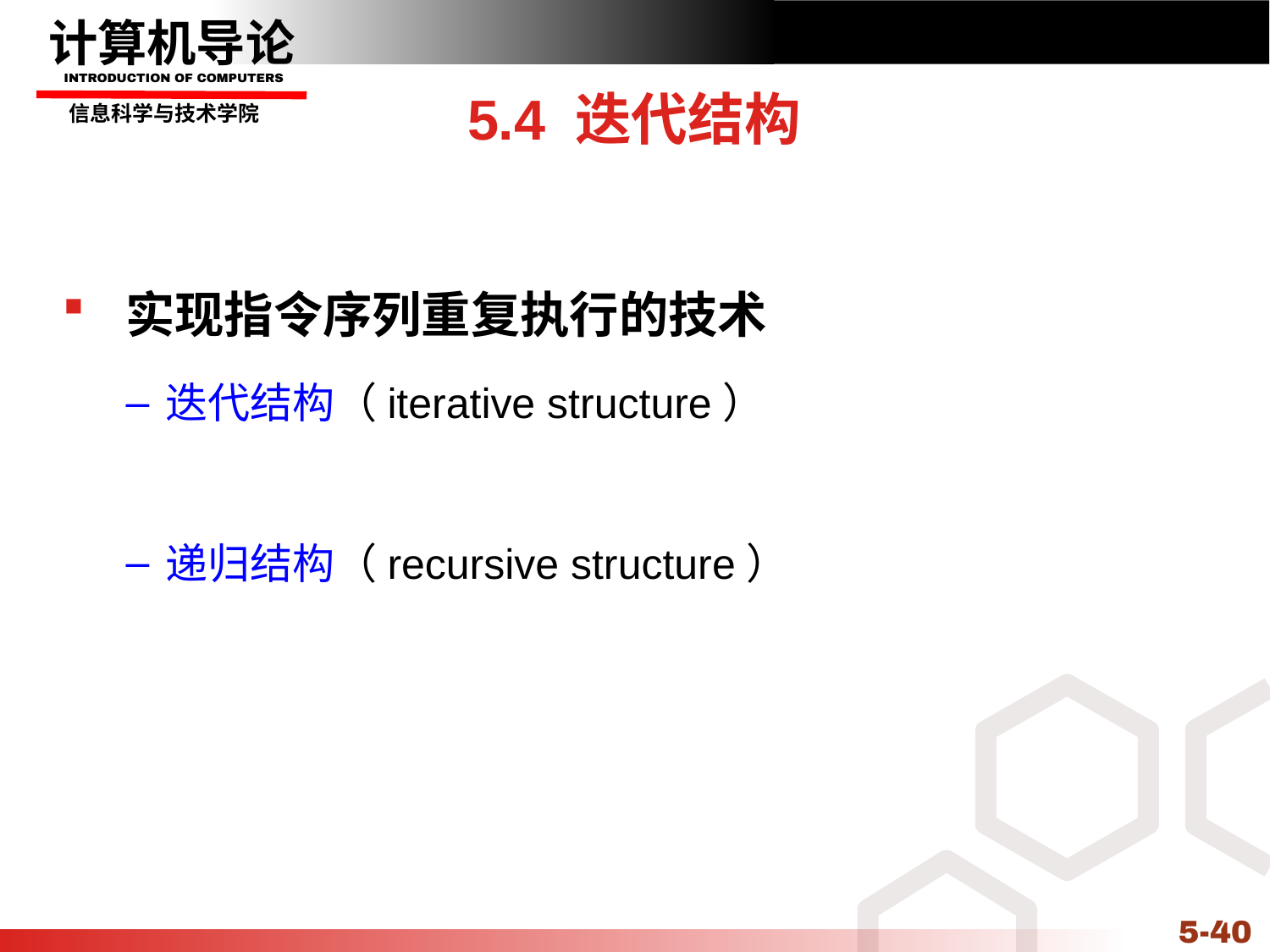

# 5.4 迭代结构

实现指令序列重复执行的技术
迭代结构（iterative structure）

递归结构（recursive structure）
5-40